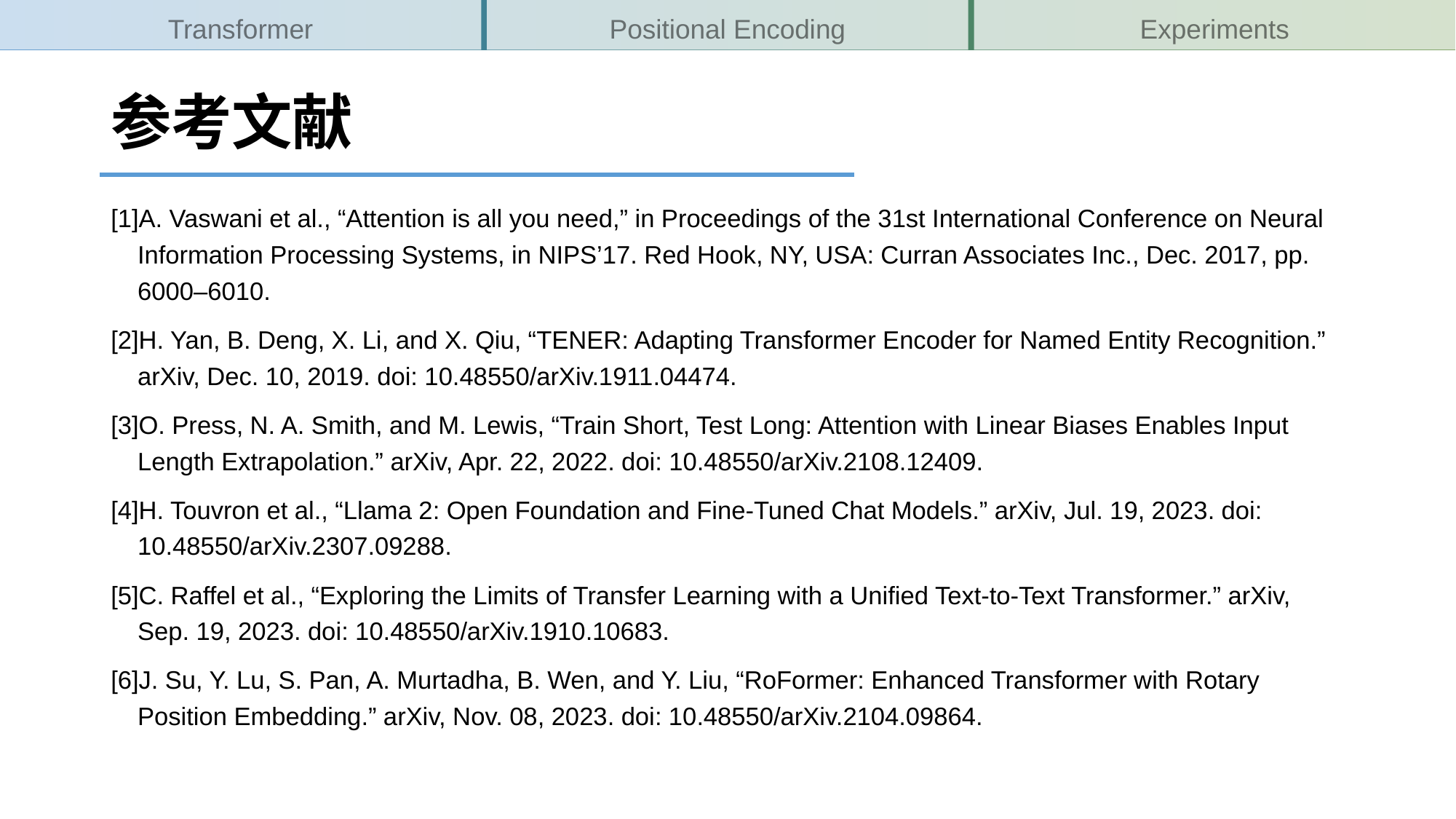

# 参考文献
[1]A. Vaswani et al., “Attention is all you need,” in Proceedings of the 31st International Conference on Neural Information Processing Systems, in NIPS’17. Red Hook, NY, USA: Curran Associates Inc., Dec. 2017, pp. 6000–6010.
[2]H. Yan, B. Deng, X. Li, and X. Qiu, “TENER: Adapting Transformer Encoder for Named Entity Recognition.” arXiv, Dec. 10, 2019. doi: 10.48550/arXiv.1911.04474.
[3]O. Press, N. A. Smith, and M. Lewis, “Train Short, Test Long: Attention with Linear Biases Enables Input Length Extrapolation.” arXiv, Apr. 22, 2022. doi: 10.48550/arXiv.2108.12409.
[4]H. Touvron et al., “Llama 2: Open Foundation and Fine-Tuned Chat Models.” arXiv, Jul. 19, 2023. doi: 10.48550/arXiv.2307.09288.
[5]C. Raffel et al., “Exploring the Limits of Transfer Learning with a Unified Text-to-Text Transformer.” arXiv, Sep. 19, 2023. doi: 10.48550/arXiv.1910.10683.
[6]J. Su, Y. Lu, S. Pan, A. Murtadha, B. Wen, and Y. Liu, “RoFormer: Enhanced Transformer with Rotary Position Embedding.” arXiv, Nov. 08, 2023. doi: 10.48550/arXiv.2104.09864.